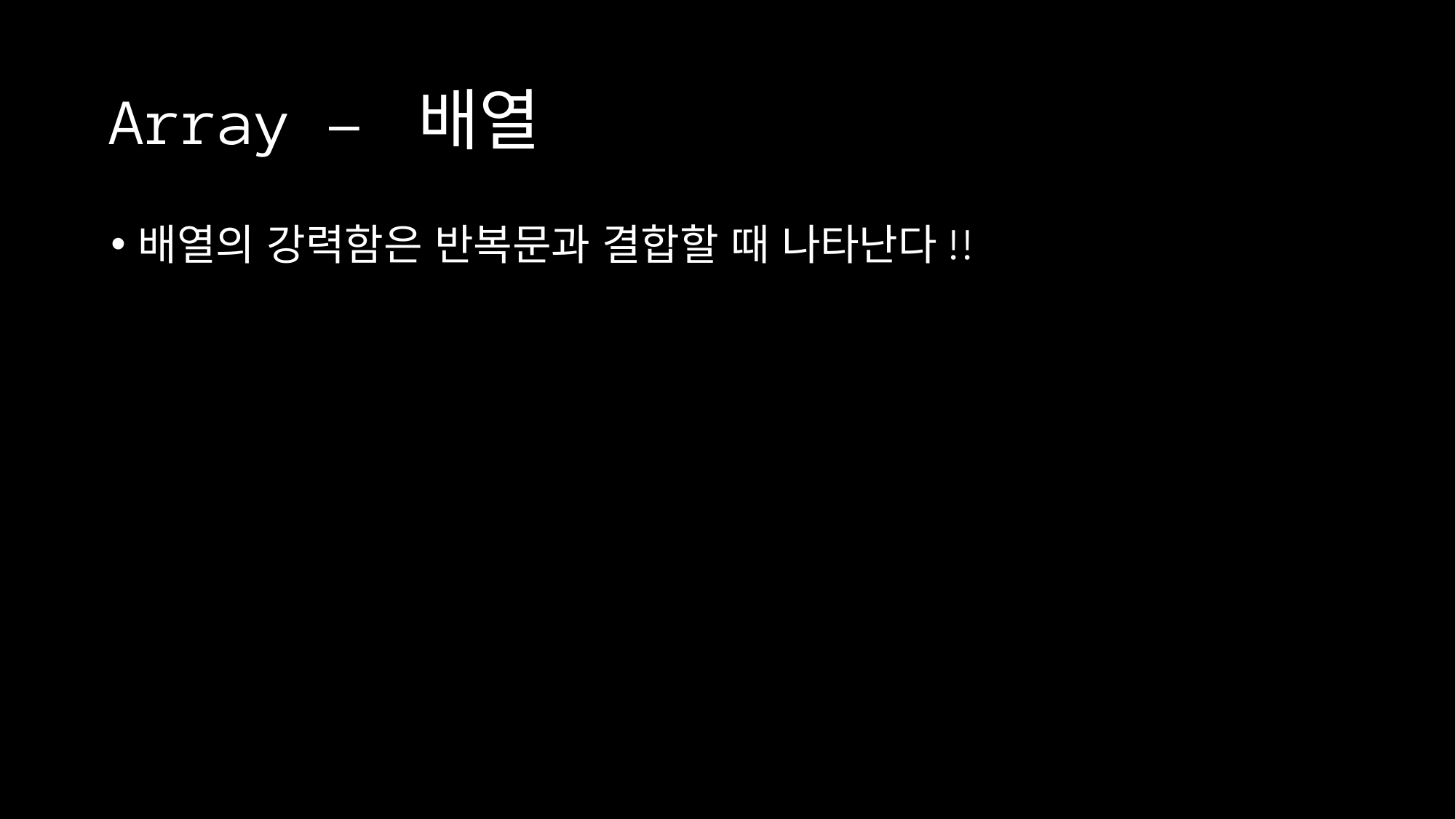

# Array - 배열
배열의 강력함은 반복문과 결합할 때 나타난다!!